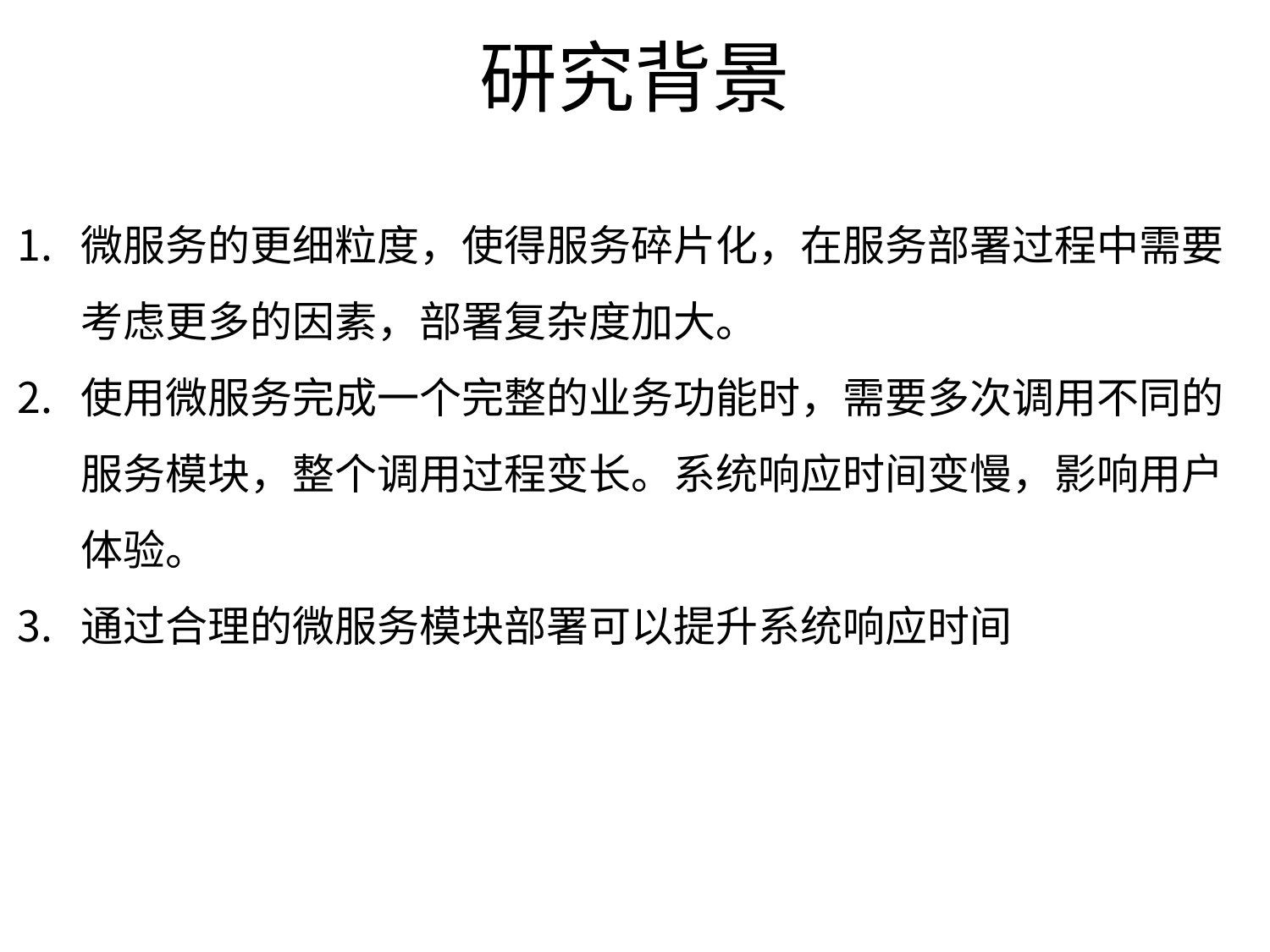

# 研究背景

微服务的更细粒度，使得服务碎片化，在服务部署过程中需要考虑更多的因素，部署复杂度加大。
使用微服务完成一个完整的业务功能时，需要多次调用不同的服务模块，整个调用过程变长。系统响应时间变慢，影响用户体验。
通过合理的微服务模块部署可以提升系统响应时间